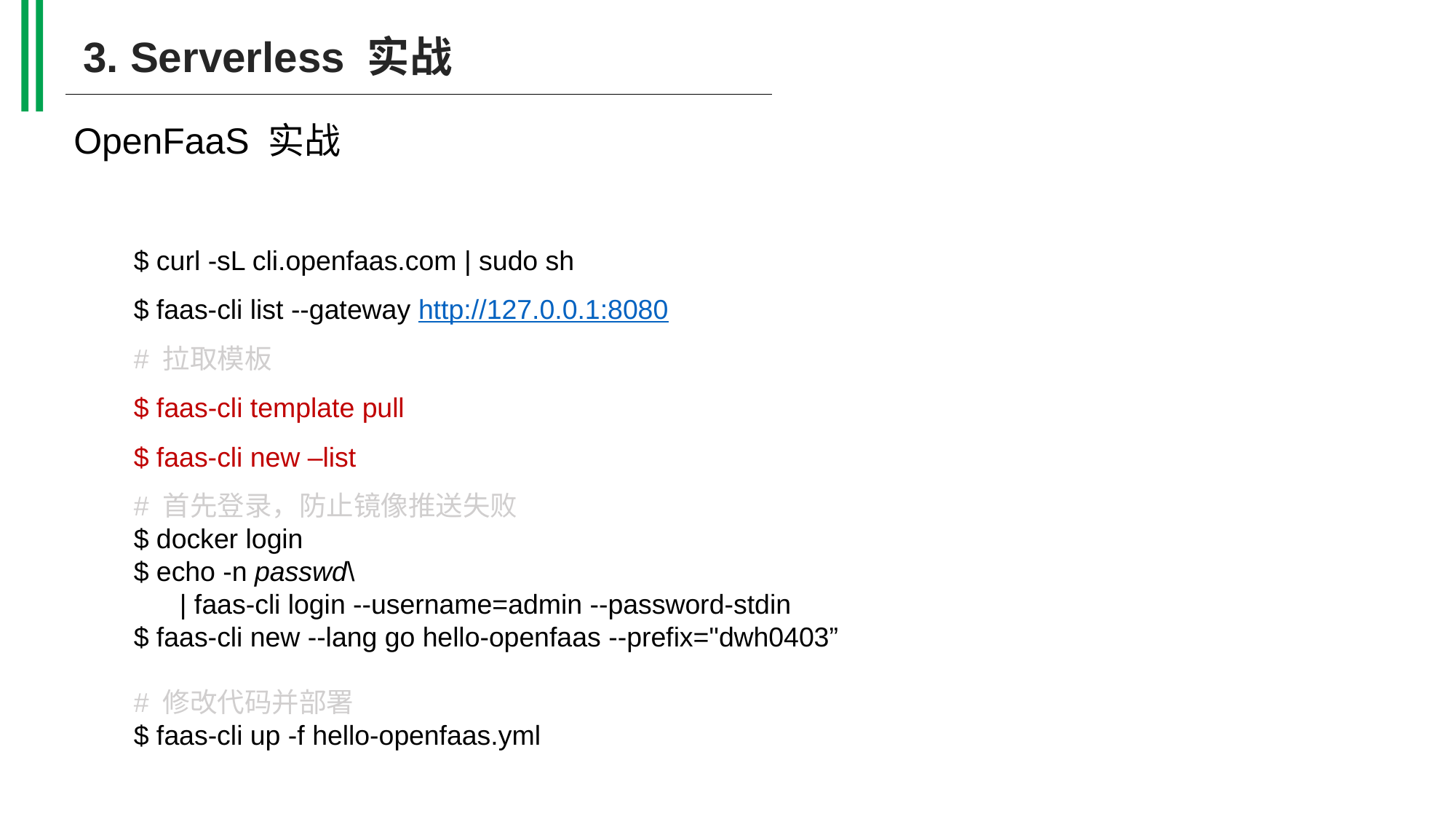

3. Serverless 实战
OpenFaaS 实战
$ curl -sL cli.openfaas.com | sudo sh
$ faas-cli list --gateway http://127.0.0.1:8080
# 拉取模板
$ faas-cli template pull
$ faas-cli new –list
# 首先登录，防止镜像推送失败
$ docker login
$ echo -n passwd\
      | faas-cli login --username=admin --password-stdin
$ faas-cli new --lang go hello-openfaas --prefix="dwh0403”

# 修改代码并部署
$ faas-cli up -f hello-openfaas.yml